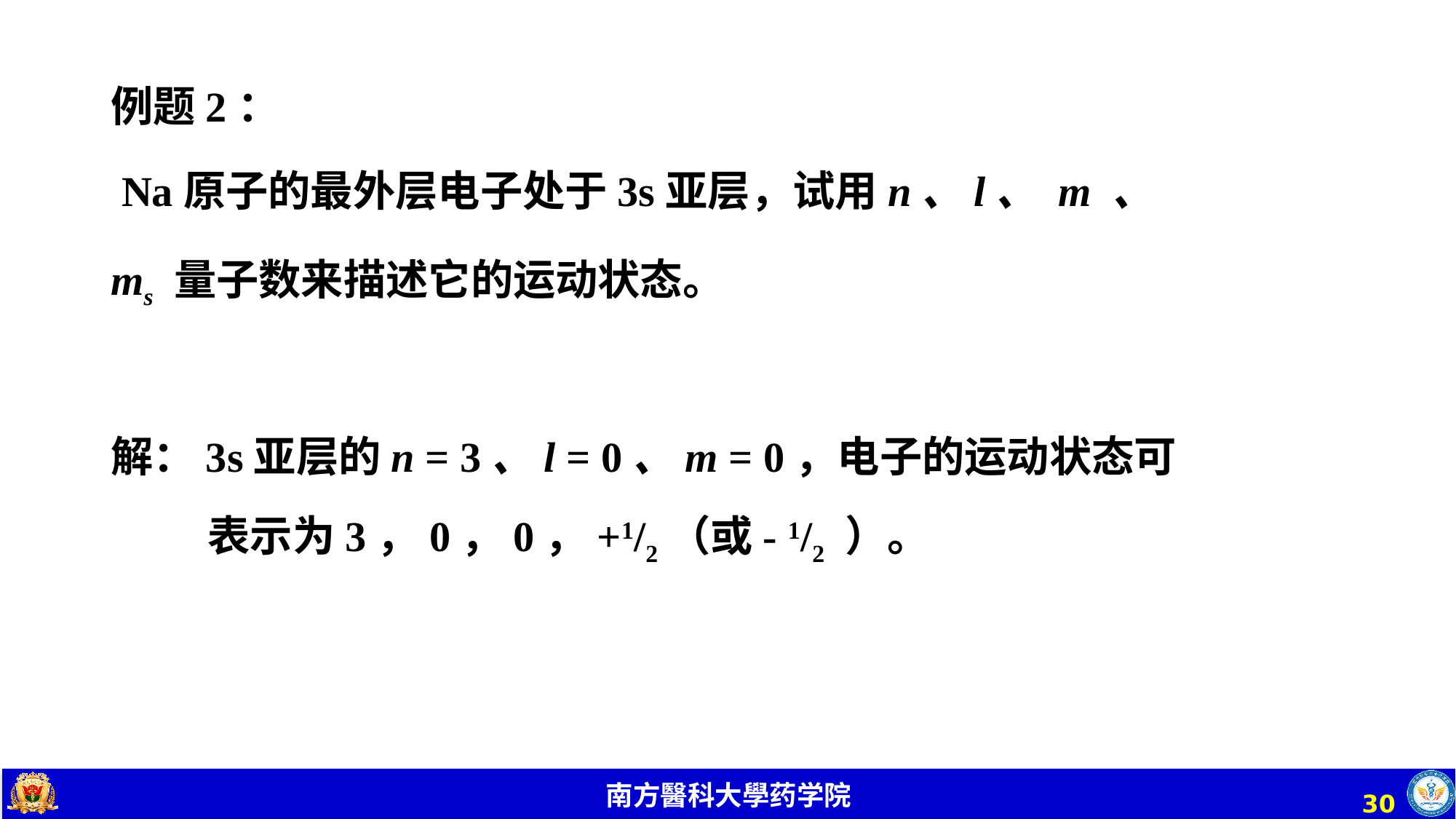

例题2：
 Na原子的最外层电子处于3s亚层，试用n、l、 m 、
ms 量子数来描述它的运动状态。

解：3s亚层的n = 3、l = 0、m = 0，电子的运动状态可表示为3，0，0，+1/2（或- 1/2 ）。
30